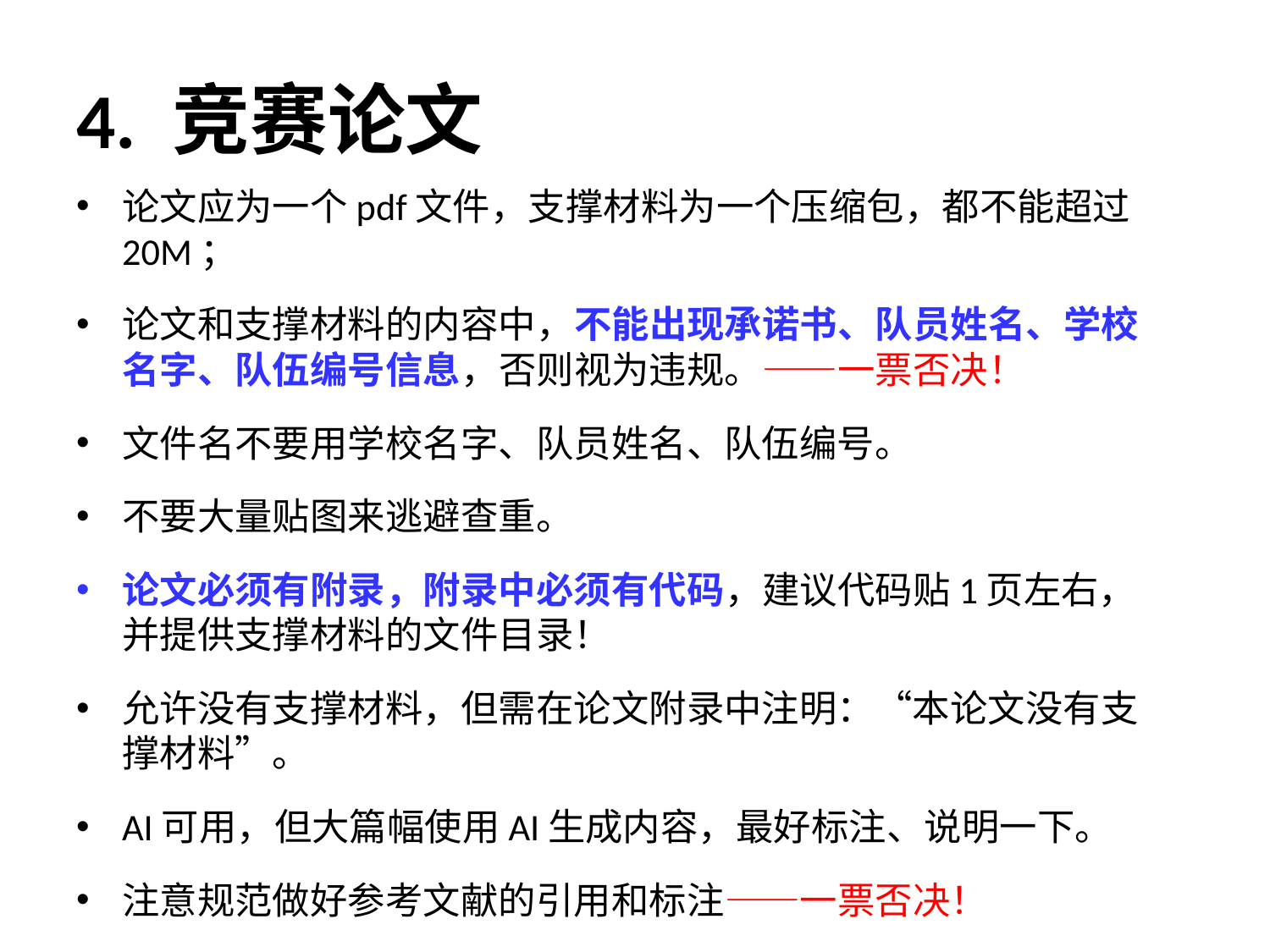

# 4. 竞赛论文
论文应为一个pdf文件，支撑材料为一个压缩包，都不能超过20M；
论文和支撑材料的内容中，不能出现承诺书、队员姓名、学校名字、队伍编号信息，否则视为违规。——一票否决！
文件名不要用学校名字、队员姓名、队伍编号。
不要大量贴图来逃避查重。
论文必须有附录，附录中必须有代码，建议代码贴1页左右，并提供支撑材料的文件目录！
允许没有支撑材料，但需在论文附录中注明：“本论文没有支撑材料”。
AI可用，但大篇幅使用AI生成内容，最好标注、说明一下。
注意规范做好参考文献的引用和标注——一票否决！